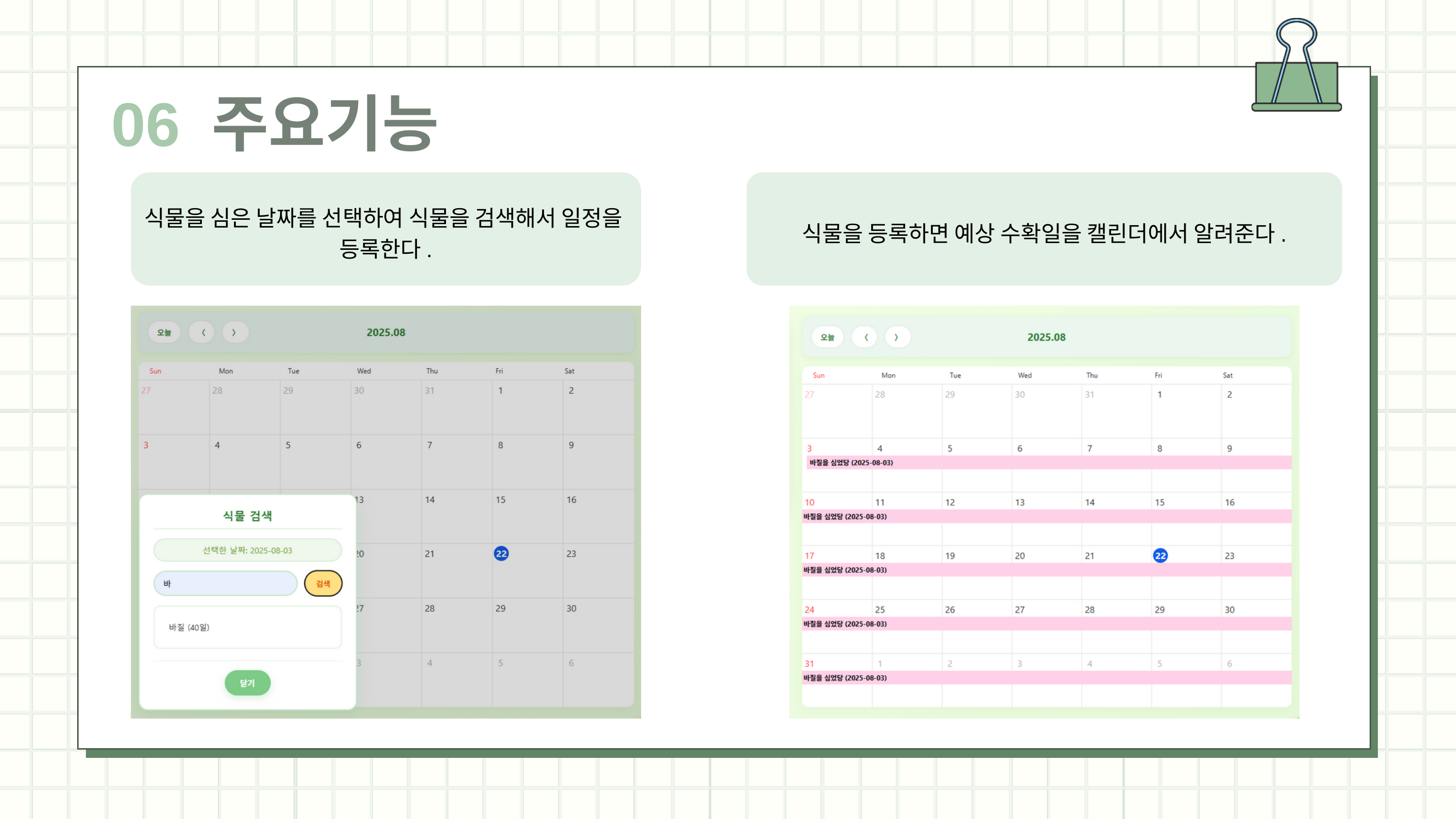

06 주요기능

식물을 심은 날짜를 선택하여 식물을 검색해서 일정을
등록한다.

식물을 등록하면 예상 수확일을 캘린더에서 알려준다.